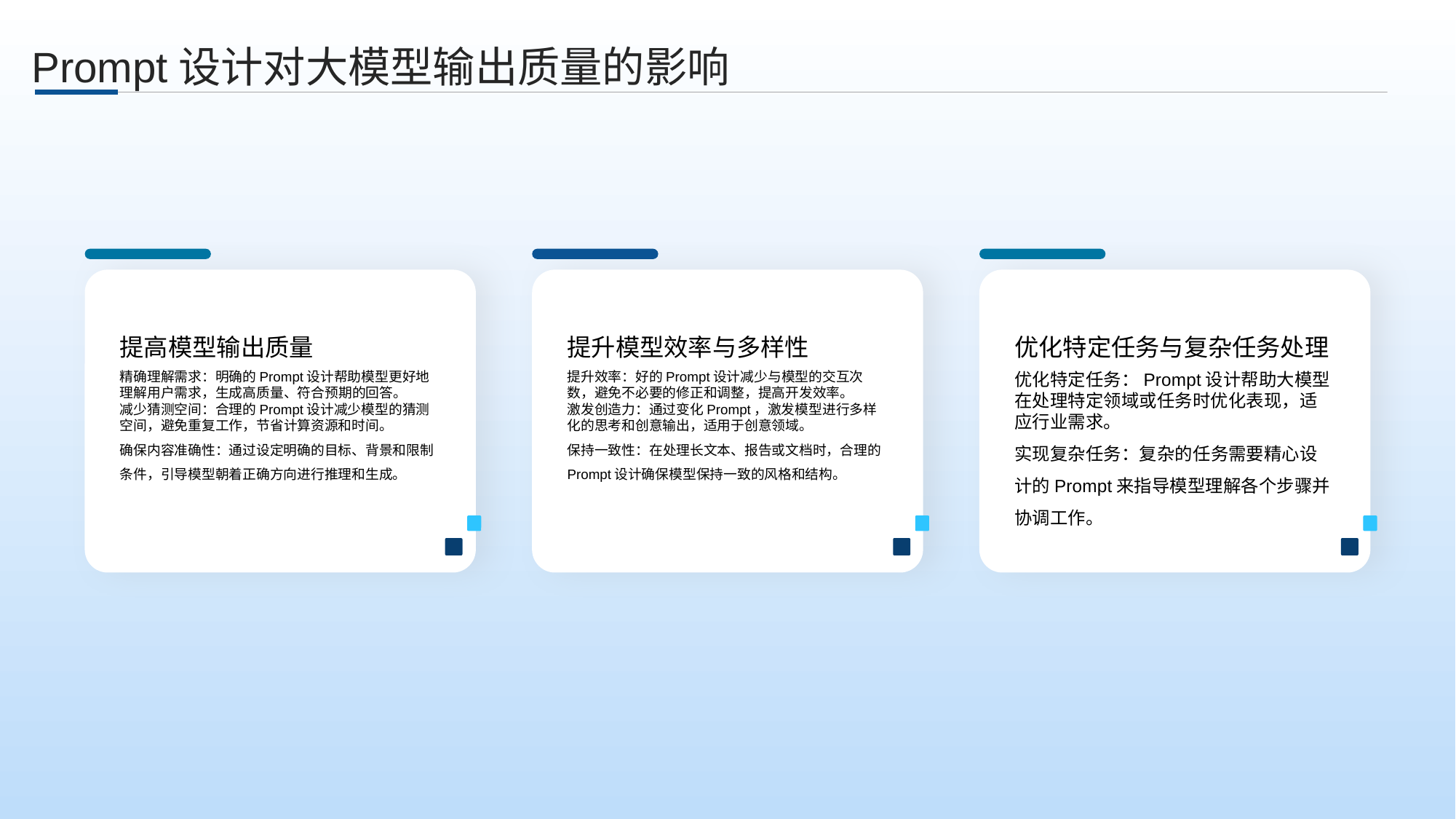

、
Prompt设计对大模型输出质量的影响

提高模型输出质量
提升模型效率与多样性
优化特定任务与复杂任务处理
精确理解需求：明确的Prompt设计帮助模型更好地理解用户需求，生成高质量、符合预期的回答。
减少猜测空间：合理的Prompt设计减少模型的猜测空间，避免重复工作，节省计算资源和时间。
确保内容准确性：通过设定明确的目标、背景和限制条件，引导模型朝着正确方向进行推理和生成。
提升效率：好的Prompt设计减少与模型的交互次数，避免不必要的修正和调整，提高开发效率。
激发创造力：通过变化Prompt，激发模型进行多样化的思考和创意输出，适用于创意领域。
保持一致性：在处理长文本、报告或文档时，合理的Prompt设计确保模型保持一致的风格和结构。
优化特定任务：Prompt设计帮助大模型在处理特定领域或任务时优化表现，适应行业需求。
实现复杂任务：复杂的任务需要精心设计的Prompt来指导模型理解各个步骤并协调工作。